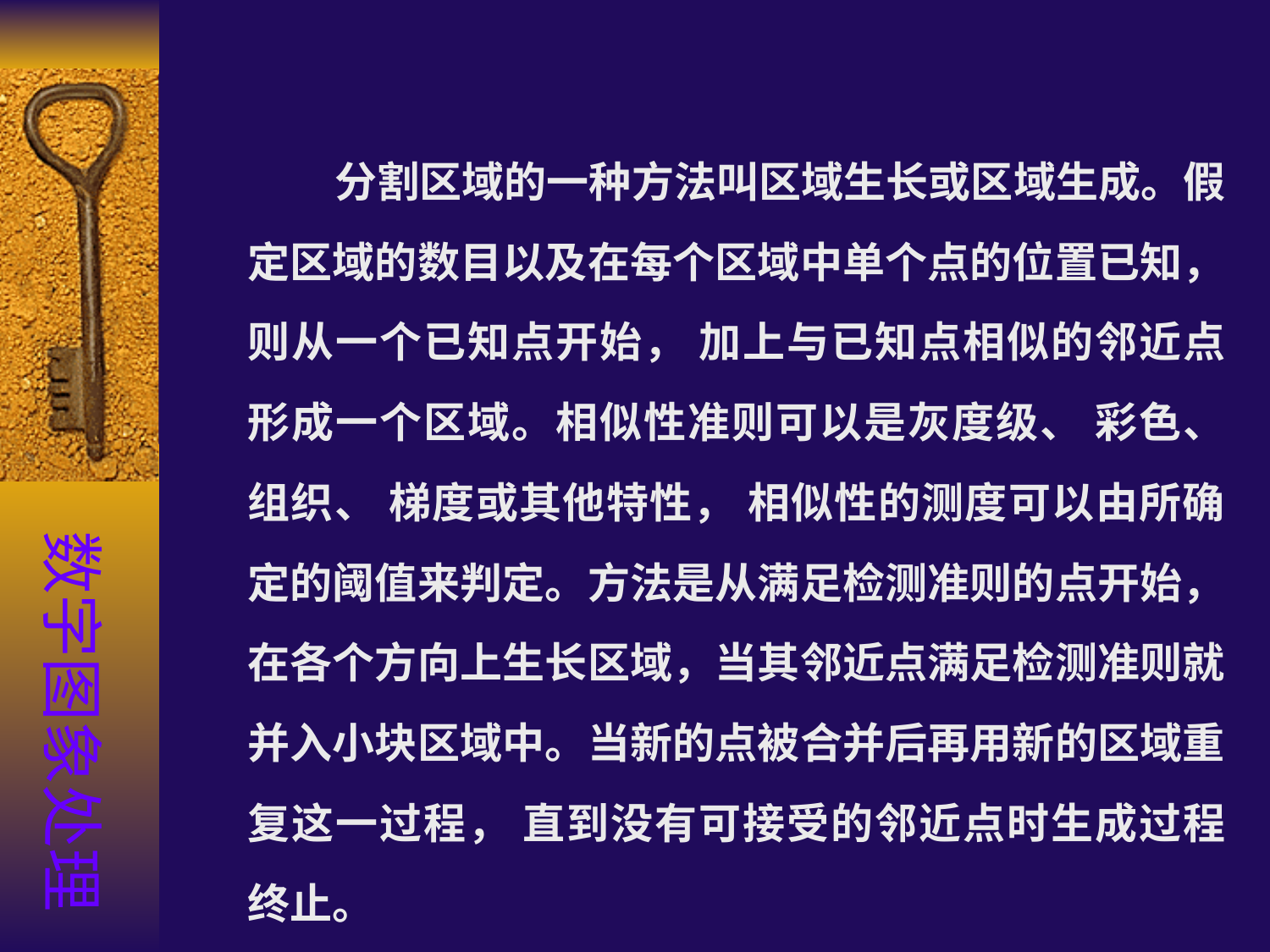

分割区域的一种方法叫区域生长或区域生成。假定区域的数目以及在每个区域中单个点的位置已知，则从一个已知点开始， 加上与已知点相似的邻近点形成一个区域。相似性准则可以是灰度级、 彩色、 组织、 梯度或其他特性， 相似性的测度可以由所确定的阈值来判定。方法是从满足检测准则的点开始， 在各个方向上生长区域，当其邻近点满足检测准则就并入小块区域中。当新的点被合并后再用新的区域重复这一过程， 直到没有可接受的邻近点时生成过程终止。
数字图象处理